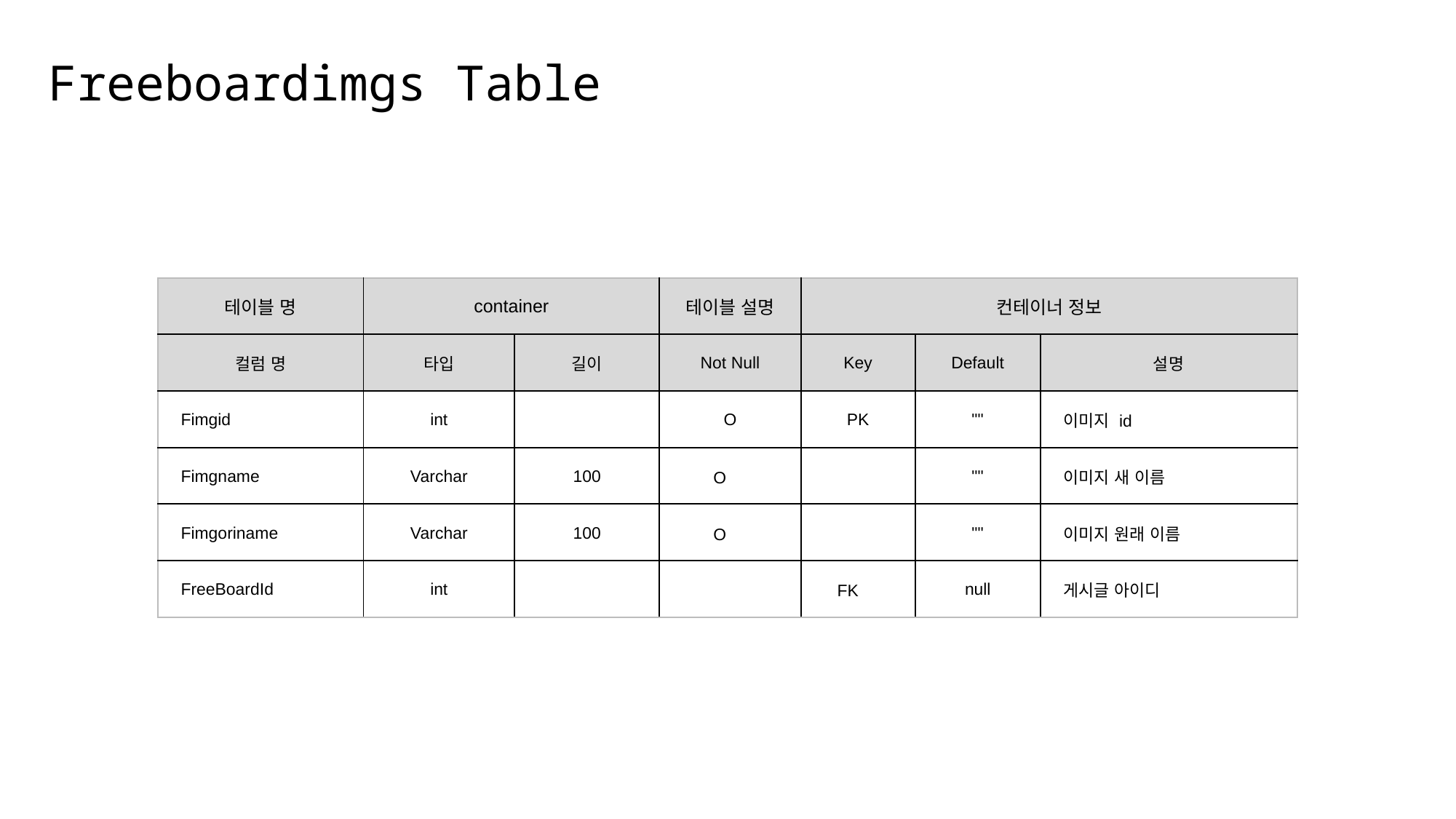

# Freeboardimgs Table
| 테이블 명 | container | URI | 테이블 설명 | 컨테이너 정보 |  |  |
| --- | --- | --- | --- | --- | --- | --- |
| 컬럼 명 | 타입 | 길이 | Not Null | Key | Default | 설명 |
| Fimgid | int |  | O | PK | "" | 이미지 id |
| Fimgname | Varchar | 100 | O |  | "" | 이미지 새 이름 |
| Fimgoriname | Varchar | 100 | O |  | "" | 이미지 원래 이름 |
| FreeBoardId | int |  |  | FK | null | 게시글 아이디 |